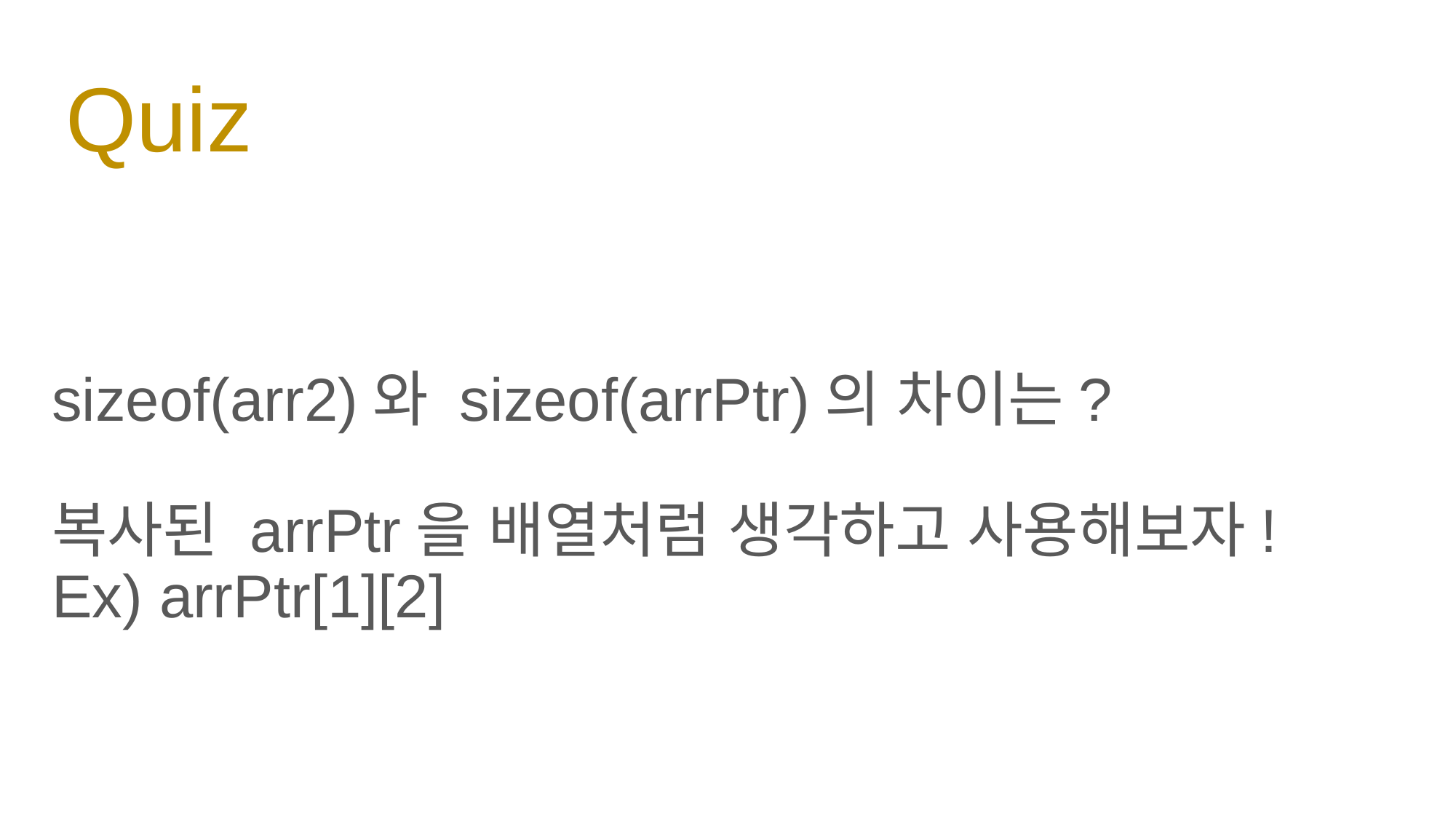

# Quiz
sizeof(arr2)와 sizeof(arrPtr)의 차이는?

복사된 arrPtr을 배열처럼 생각하고 사용해보자!
Ex) arrPtr[1][2]